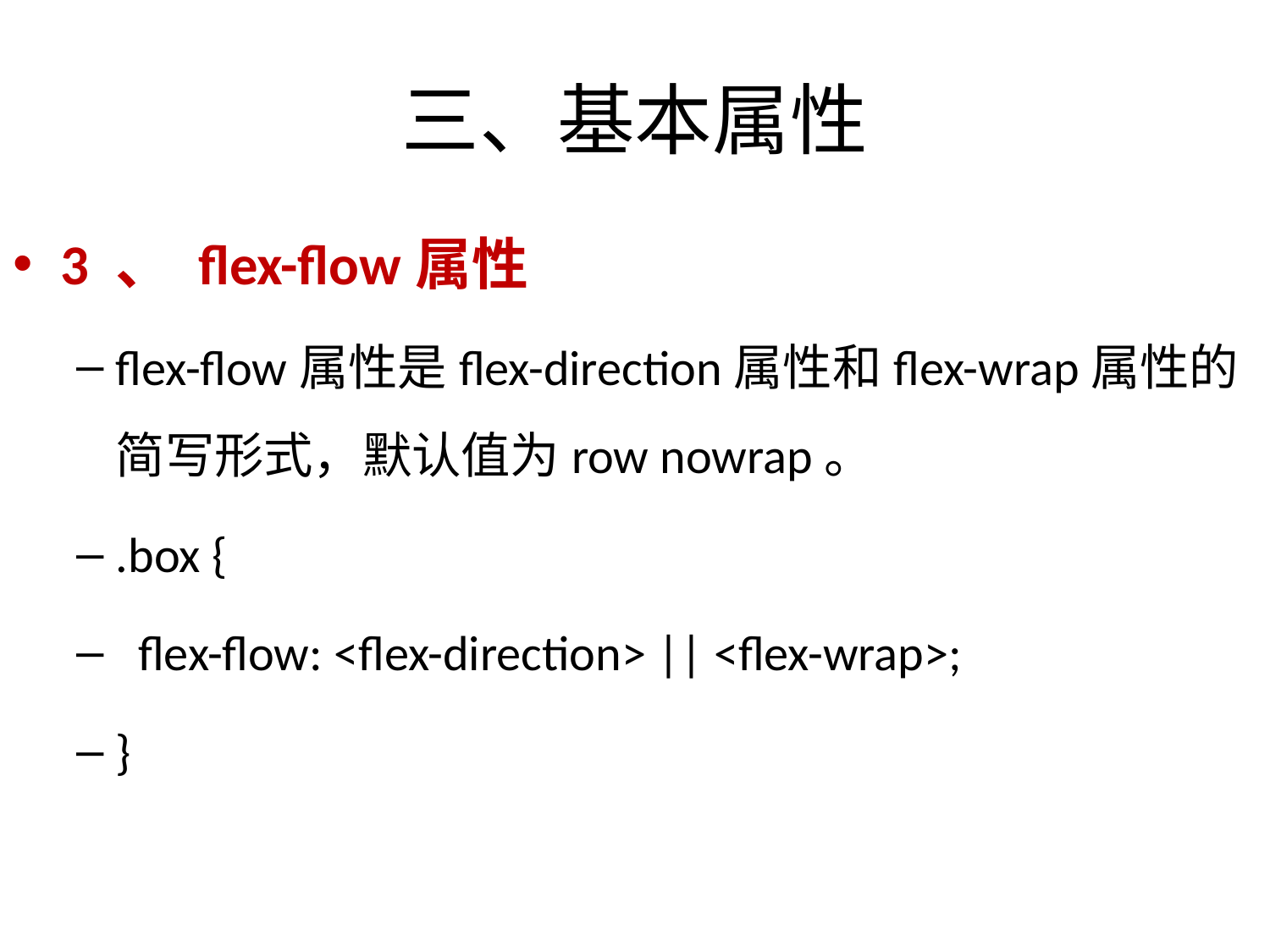

# 三、基本属性
3 、 flex-flow属性
flex-flow属性是flex-direction属性和flex-wrap属性的简写形式，默认值为row nowrap。
.box {
  flex-flow: <flex-direction> || <flex-wrap>;
}